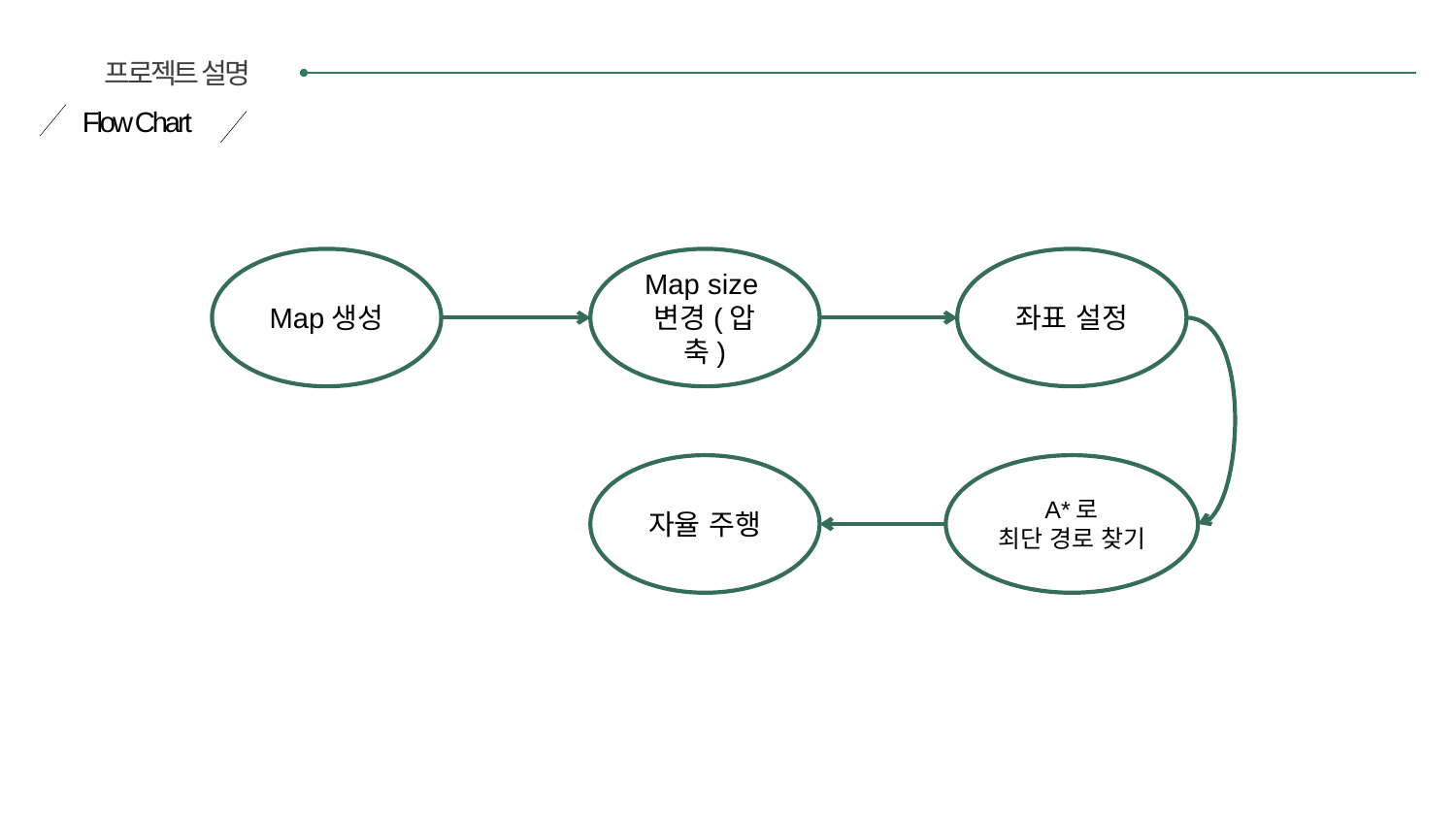

프로젝트 설명
Flow Chart
Map생성
Map size변경(압축)
좌표 설정
자율 주행
A*로
최단 경로 찾기